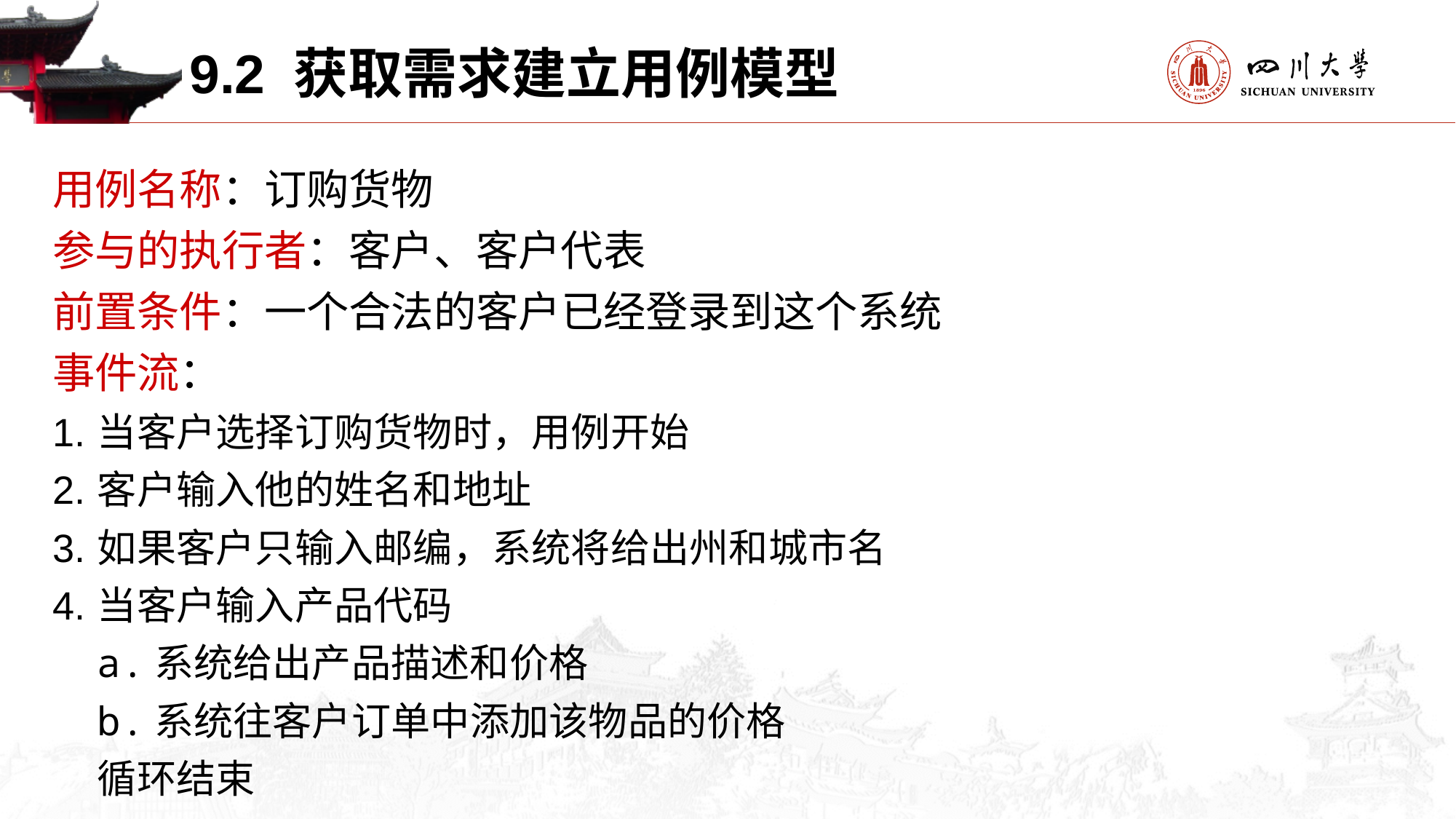

9.2 获取需求建立用例模型

用例名称：订购货物
参与的执行者：客户、客户代表
前置条件：一个合法的客户已经登录到这个系统
事件流：
当客户选择订购货物时，用例开始
客户输入他的姓名和地址
如果客户只输入邮编，系统将给出州和城市名
当客户输入产品代码
	a.系统给出产品描述和价格
	b.系统往客户订单中添加该物品的价格
    循环结束